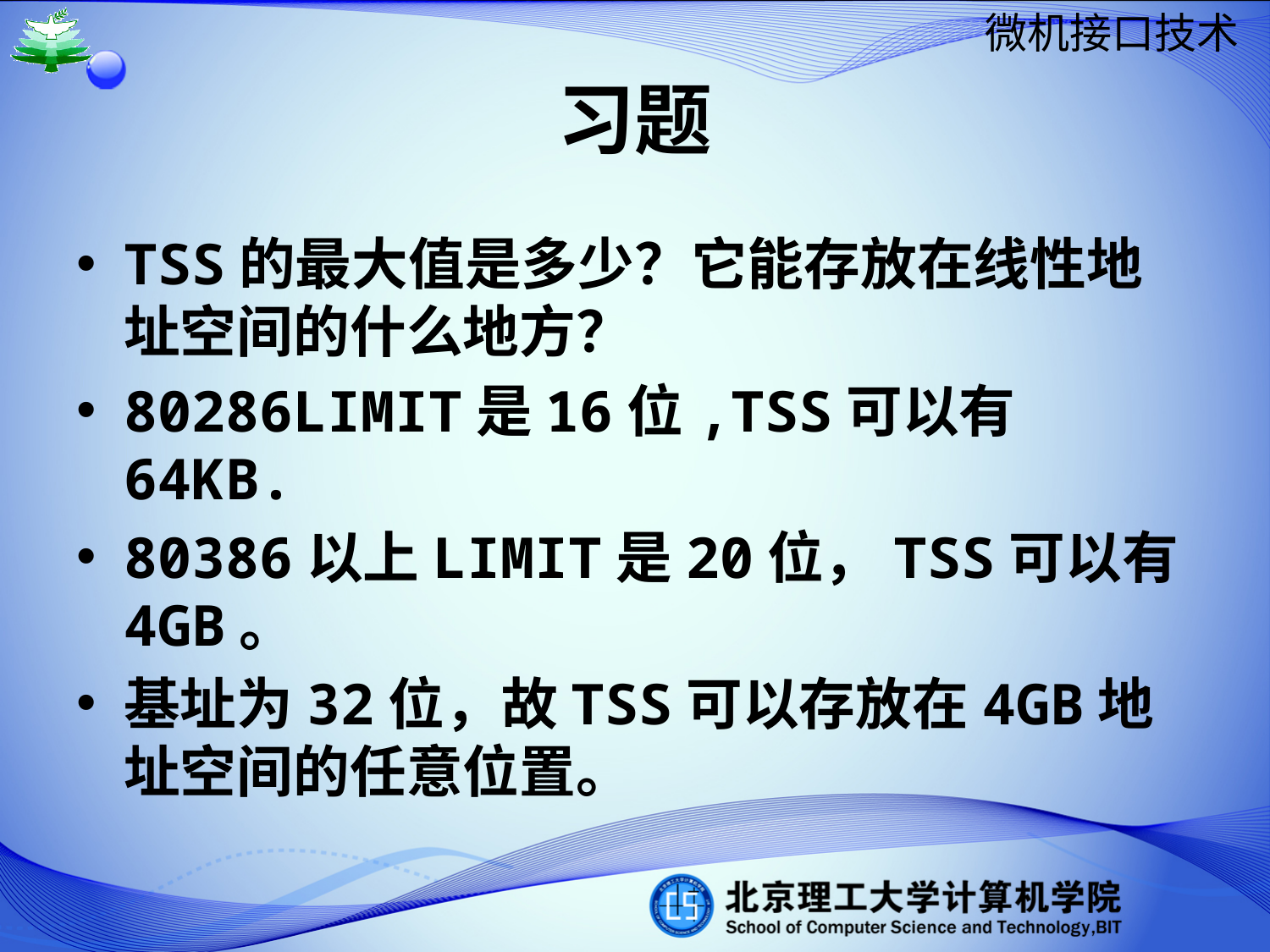

习题
TSS的最大值是多少？它能存放在线性地址空间的什么地方？
80286LIMIT是16位,TSS可以有64KB.
80386以上LIMIT是20位，TSS可以有4GB。
基址为32位，故TSS可以存放在4GB地址空间的任意位置。